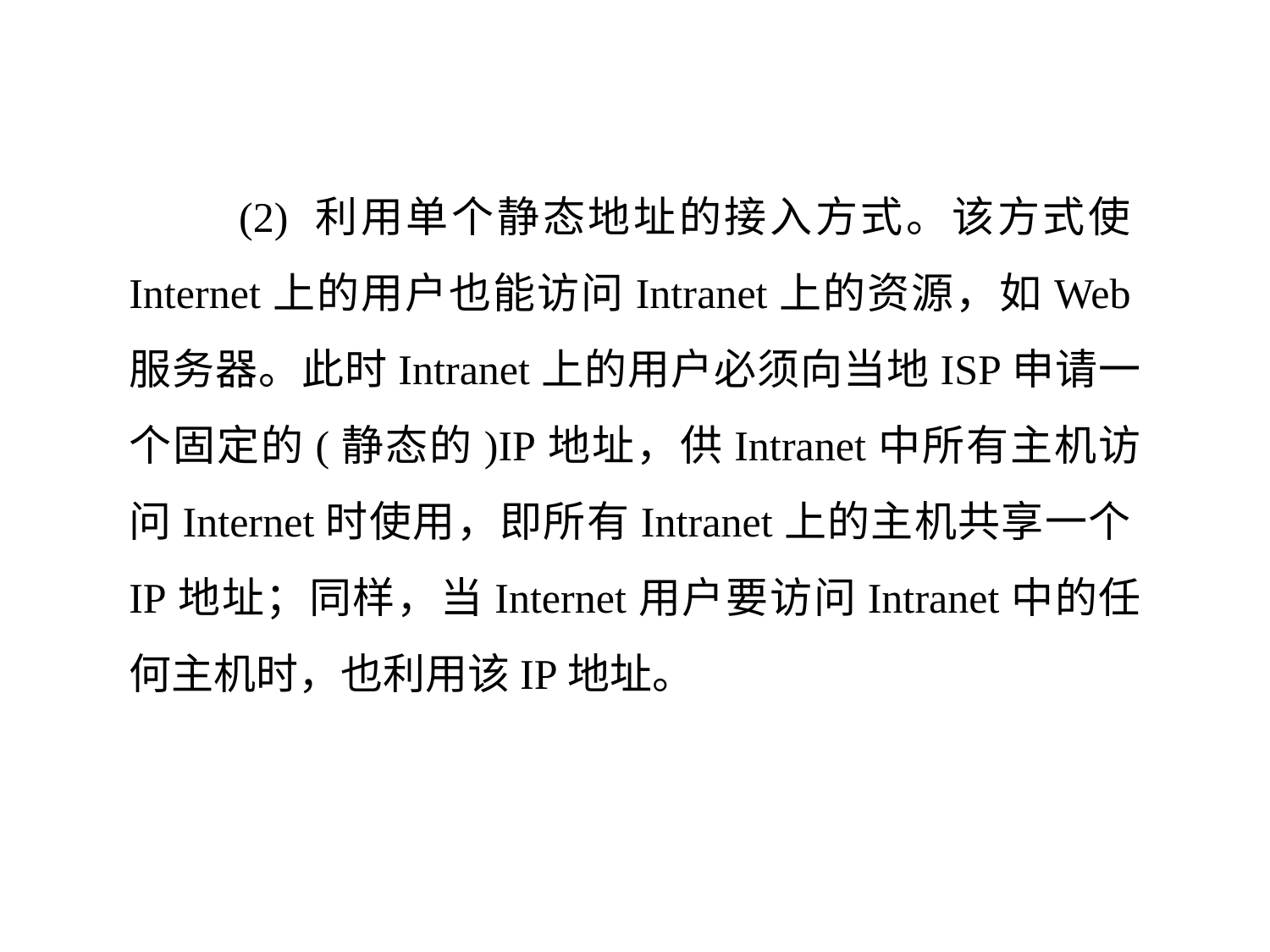

(2) 利用单个静态地址的接入方式。该方式使Internet上的用户也能访问Intranet上的资源，如Web服务器。此时Intranet上的用户必须向当地ISP申请一个固定的(静态的)IP地址，供Intranet中所有主机访问Internet时使用，即所有Intranet上的主机共享一个IP地址；同样，当Internet用户要访问Intranet中的任何主机时，也利用该IP地址。